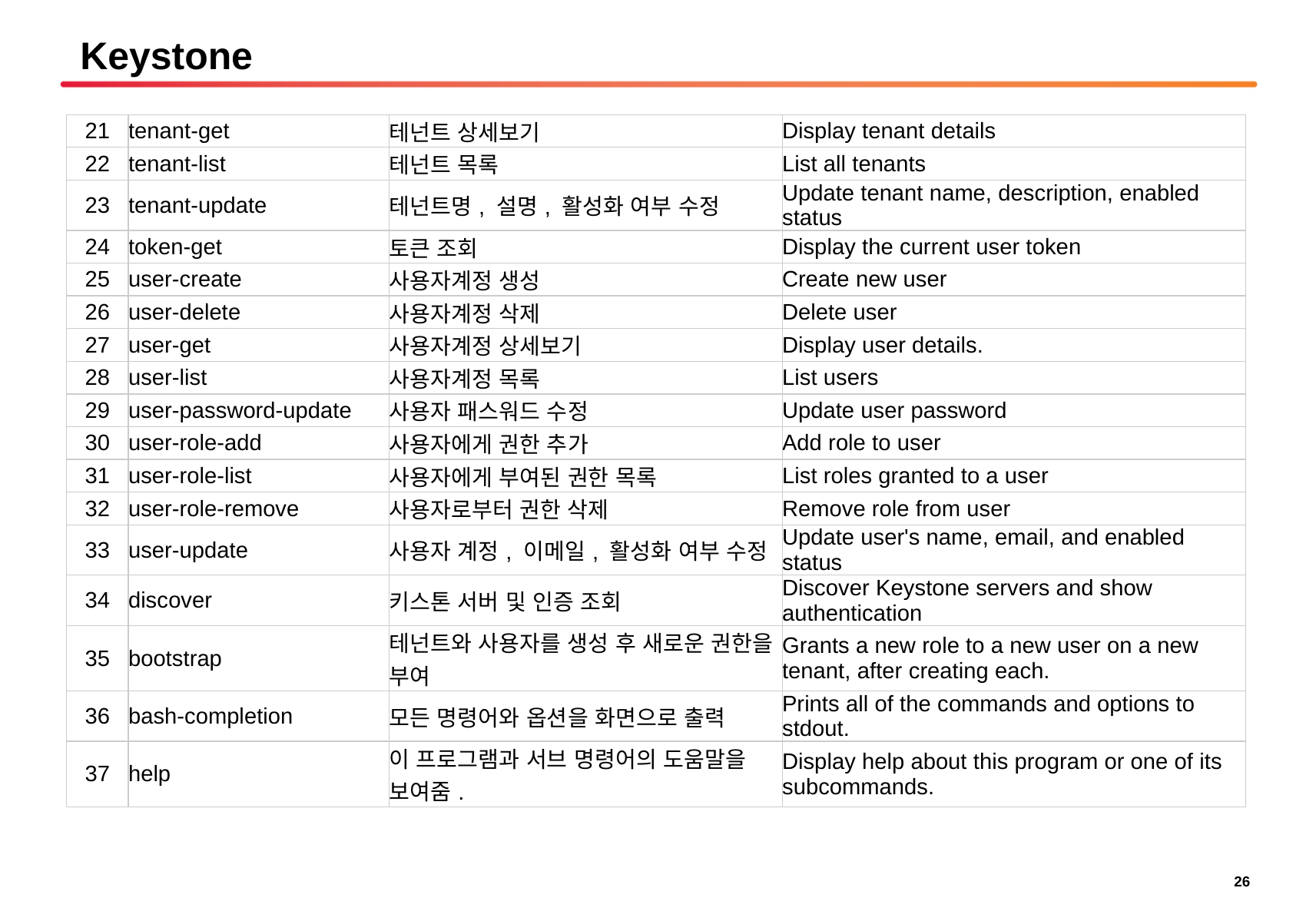

Keystone
| 21 | tenant-get | 테넌트 상세보기 | Display tenant details |
| --- | --- | --- | --- |
| 22 | tenant-list | 테넌트 목록 | List all tenants |
| 23 | tenant-update | 테넌트명, 설명, 활성화 여부 수정 | Update tenant name, description, enabled status |
| 24 | token-get | 토큰 조회 | Display the current user token |
| 25 | user-create | 사용자계정 생성 | Create new user |
| 26 | user-delete | 사용자계정 삭제 | Delete user |
| 27 | user-get | 사용자계정 상세보기 | Display user details. |
| 28 | user-list | 사용자계정 목록 | List users |
| 29 | user-password-update | 사용자 패스워드 수정 | Update user password |
| 30 | user-role-add | 사용자에게 권한 추가 | Add role to user |
| 31 | user-role-list | 사용자에게 부여된 권한 목록 | List roles granted to a user |
| 32 | user-role-remove | 사용자로부터 권한 삭제 | Remove role from user |
| 33 | user-update | 사용자 계정, 이메일, 활성화 여부 수정 | Update user's name, email, and enabled status |
| 34 | discover | 키스톤 서버 및 인증 조회 | Discover Keystone servers and show authentication |
| 35 | bootstrap | 테넌트와 사용자를 생성 후 새로운 권한을 부여 | Grants a new role to a new user on a new tenant, after creating each. |
| 36 | bash-completion | 모든 명령어와 옵션을 화면으로 출력 | Prints all of the commands and options to stdout. |
| 37 | help | 이 프로그램과 서브 명령어의 도움말을 보여줌. | Display help about this program or one of its subcommands. |